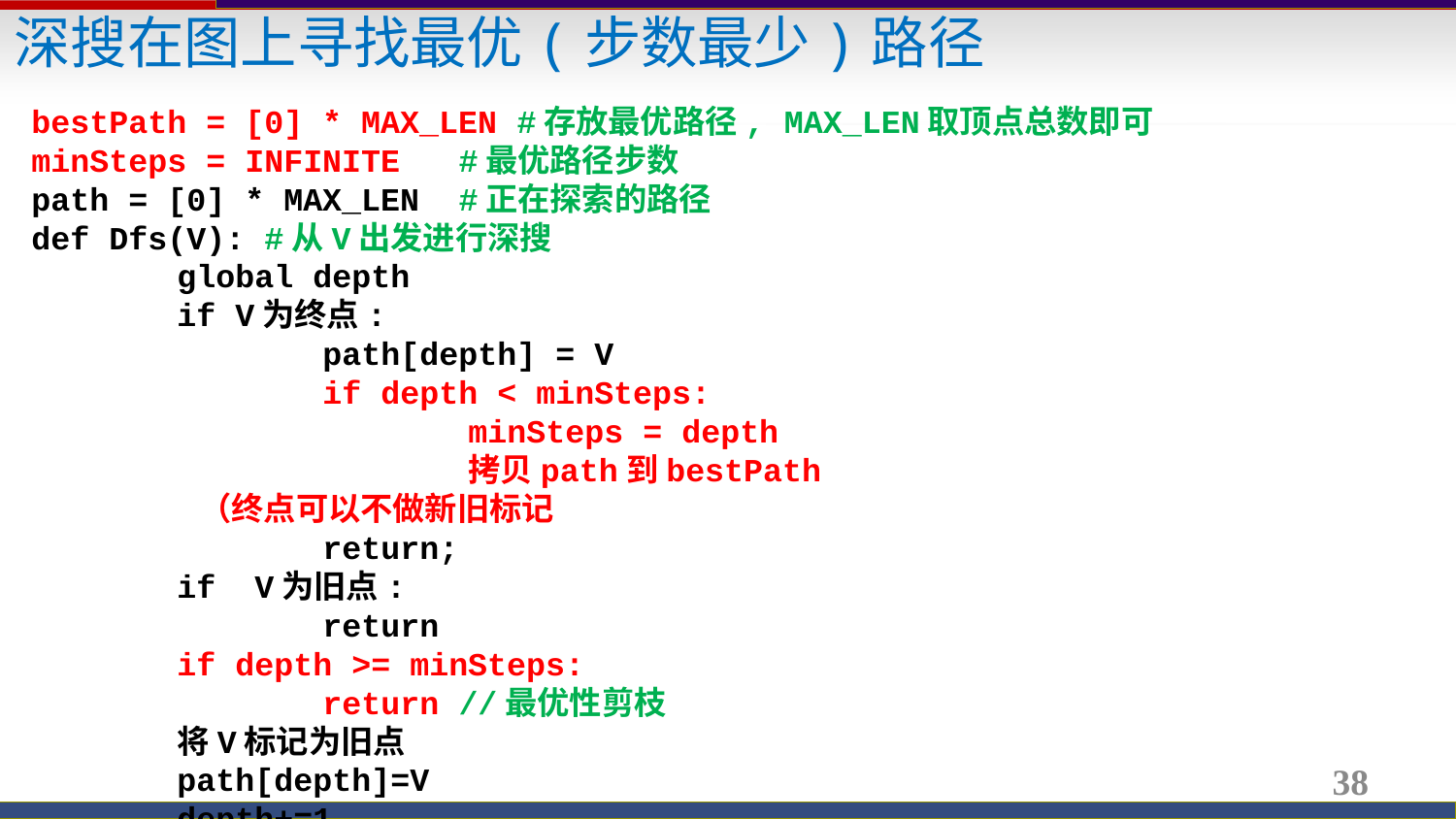

深搜在图上寻找最优(步数最少)路径
bestPath = [0] * MAX_LEN #存放最优路径, MAX_LEN取顶点总数即可
minSteps = INFINITE   #最优路径步数
path = [0] * MAX_LEN  #正在探索的路径
def Dfs(V): #从V出发进行深搜
	global depth
	if V为终点:
		path[depth] = V
		if depth < minSteps:
			minSteps = depth
			拷贝path到bestPath
                      （终点可以不做新旧标记
		return;
	if  V为旧点:
		return
	if depth >= minSteps:
		return //最优性剪枝
	将V标记为旧点
	path[depth]=V
	depth+=1